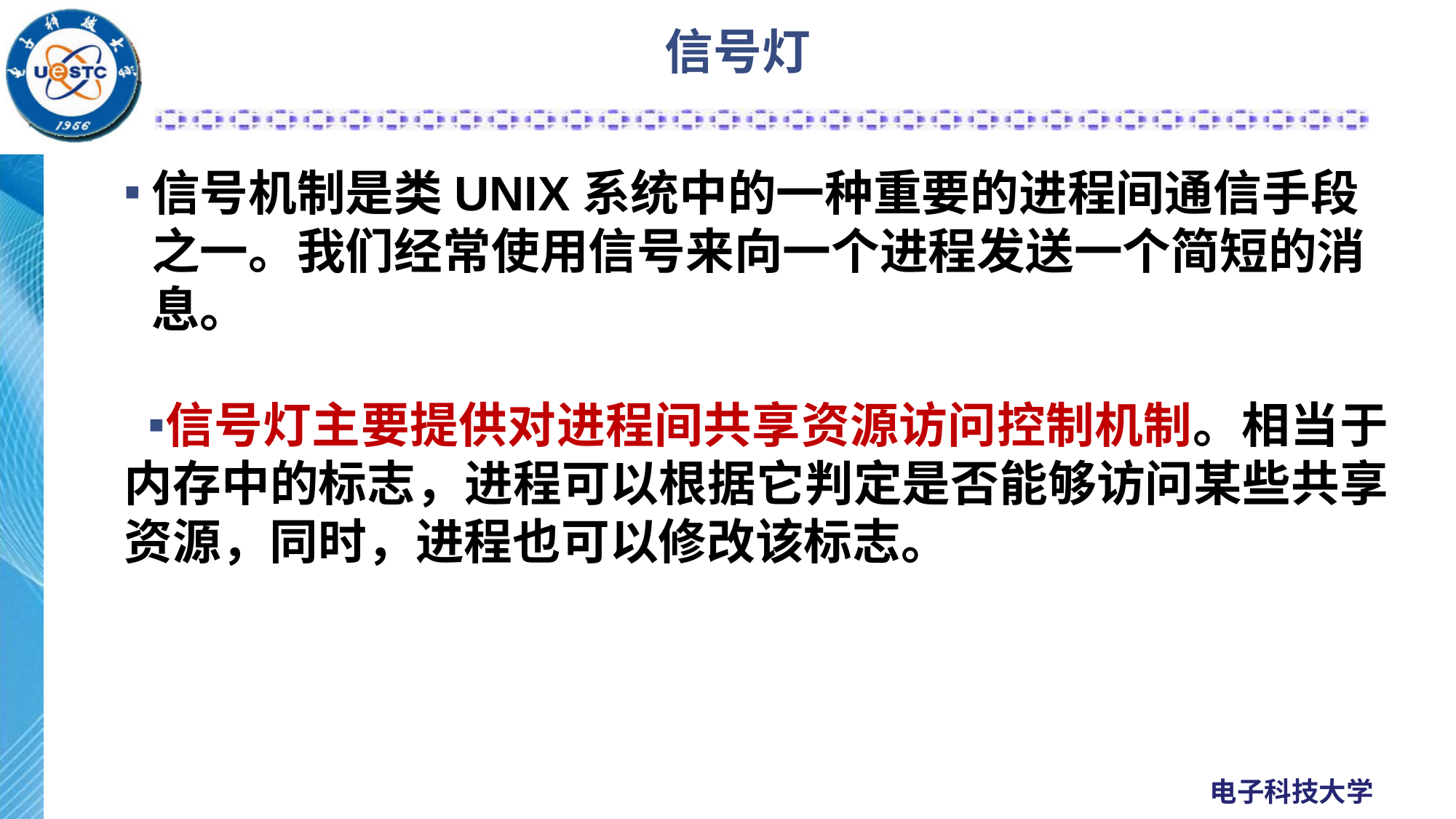

# 信号灯
信号机制是类UNIX系统中的一种重要的进程间通信手段之一。我们经常使用信号来向一个进程发送一个简短的消息。

信号灯主要提供对进程间共享资源访问控制机制。相当于内存中的标志，进程可以根据它判定是否能够访问某些共享资源，同时，进程也可以修改该标志。